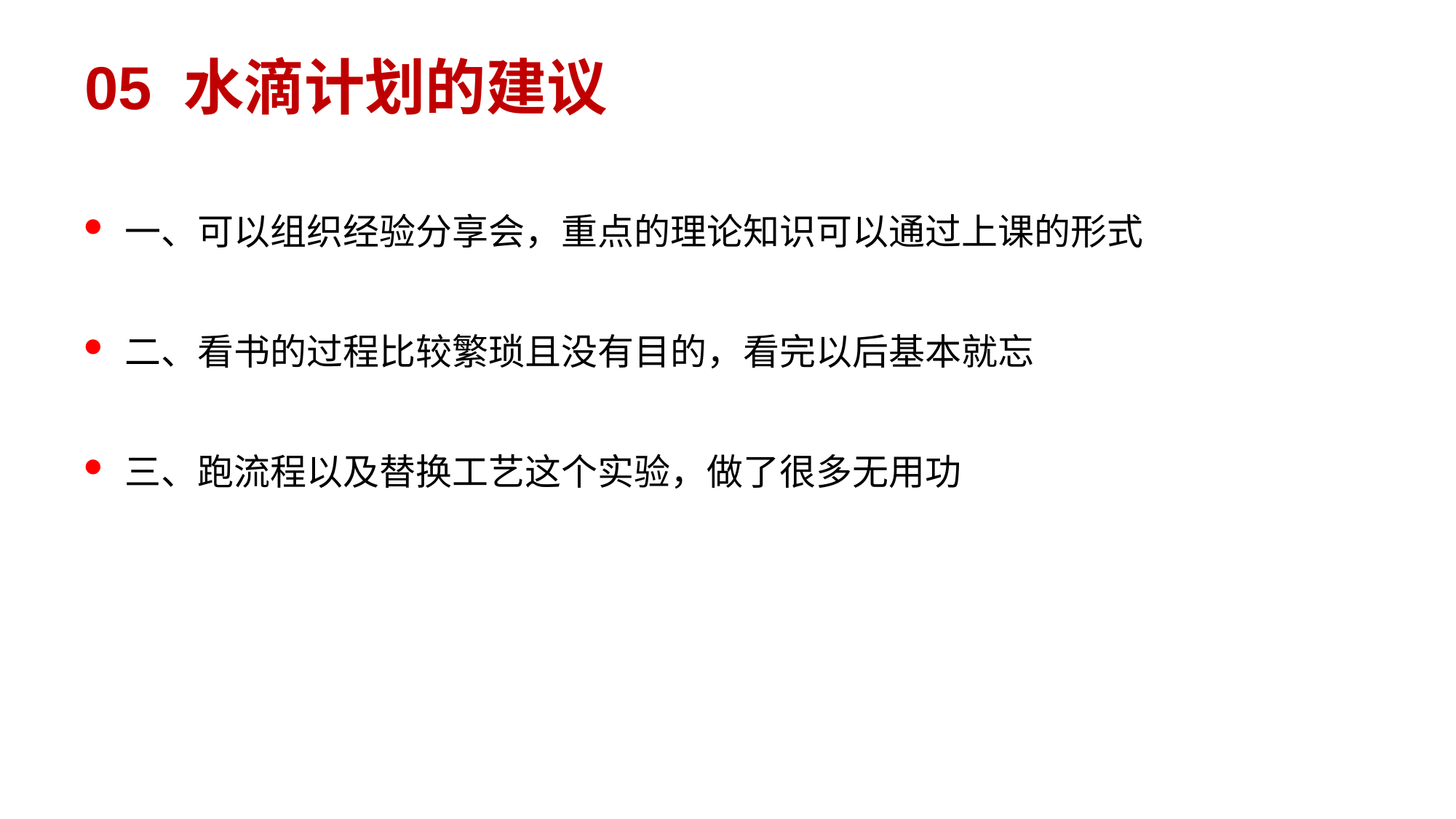

05 水滴计划的建议

一、可以组织经验分享会，重点的理论知识可以通过上课的形式

二、看书的过程比较繁琐且没有目的，看完以后基本就忘

三、跑流程以及替换工艺这个实验，做了很多无用功